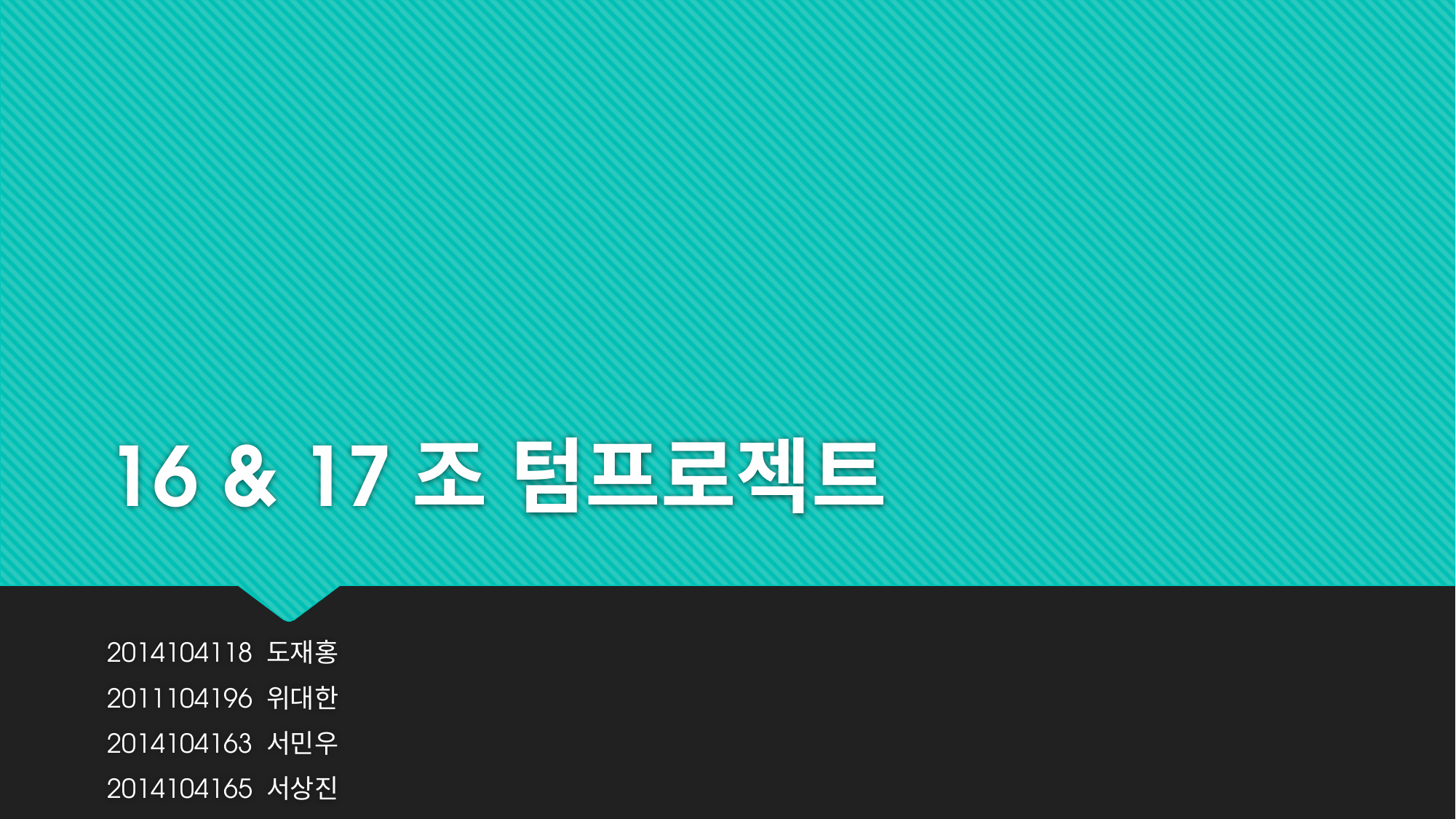

# 16 & 17조 텀프로젝트
2014104118 도재홍
2011104196 위대한
2014104163 서민우
2014104165 서상진